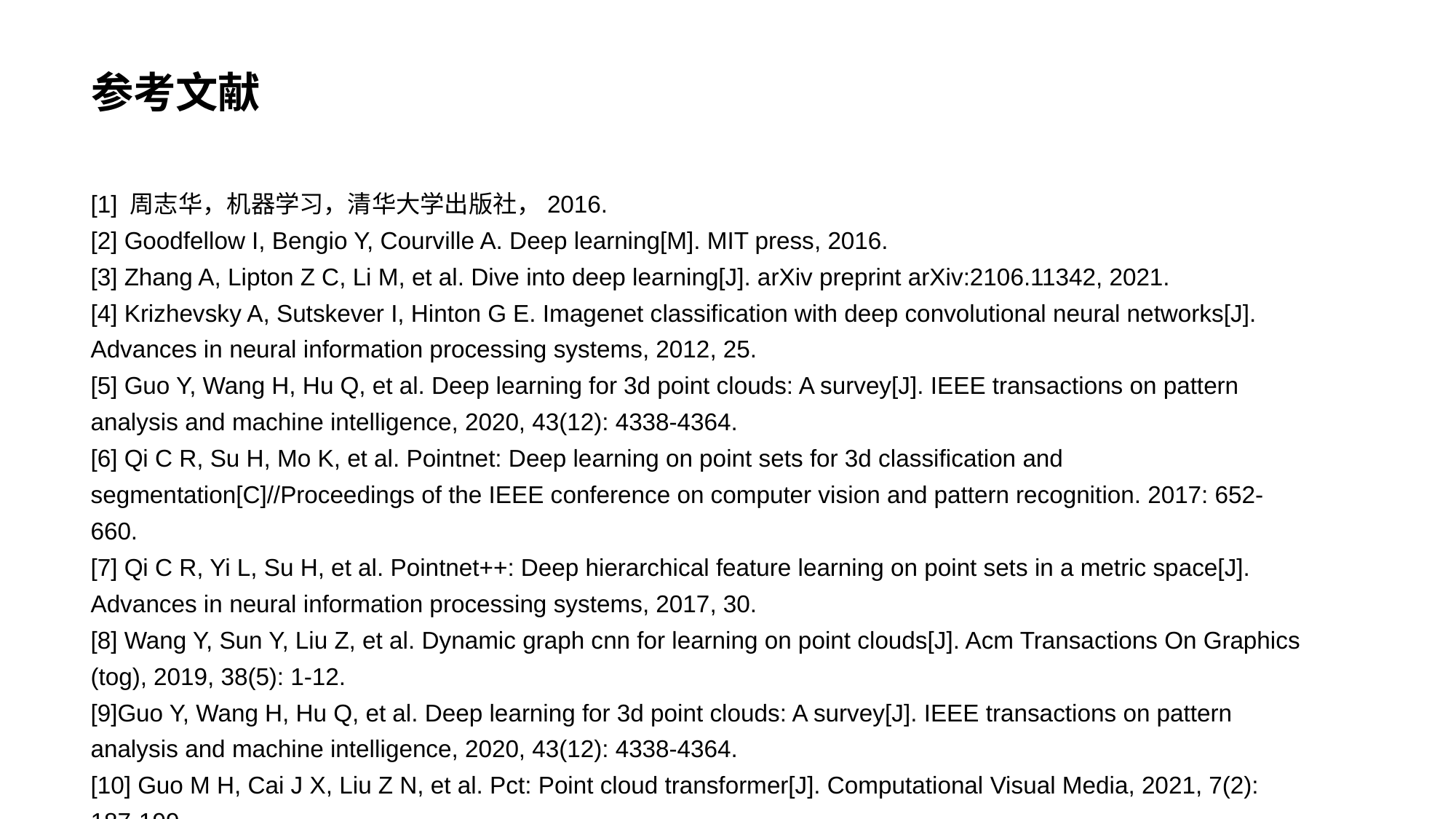

# 参考文献
[1] 周志华，机器学习，清华大学出版社，2016.
[2] Goodfellow I, Bengio Y, Courville A. Deep learning[M]. MIT press, 2016.
[3] Zhang A, Lipton Z C, Li M, et al. Dive into deep learning[J]. arXiv preprint arXiv:2106.11342, 2021.
[4] Krizhevsky A, Sutskever I, Hinton G E. Imagenet classification with deep convolutional neural networks[J]. Advances in neural information processing systems, 2012, 25.
[5] Guo Y, Wang H, Hu Q, et al. Deep learning for 3d point clouds: A survey[J]. IEEE transactions on pattern analysis and machine intelligence, 2020, 43(12): 4338-4364.
[6] Qi C R, Su H, Mo K, et al. Pointnet: Deep learning on point sets for 3d classification and segmentation[C]//Proceedings of the IEEE conference on computer vision and pattern recognition. 2017: 652-660.
[7] Qi C R, Yi L, Su H, et al. Pointnet++: Deep hierarchical feature learning on point sets in a metric space[J]. Advances in neural information processing systems, 2017, 30.
[8] Wang Y, Sun Y, Liu Z, et al. Dynamic graph cnn for learning on point clouds[J]. Acm Transactions On Graphics (tog), 2019, 38(5): 1-12.
[9]Guo Y, Wang H, Hu Q, et al. Deep learning for 3d point clouds: A survey[J]. IEEE transactions on pattern analysis and machine intelligence, 2020, 43(12): 4338-4364.
[10] Guo M H, Cai J X, Liu Z N, et al. Pct: Point cloud transformer[J]. Computational Visual Media, 2021, 7(2): 187-199.